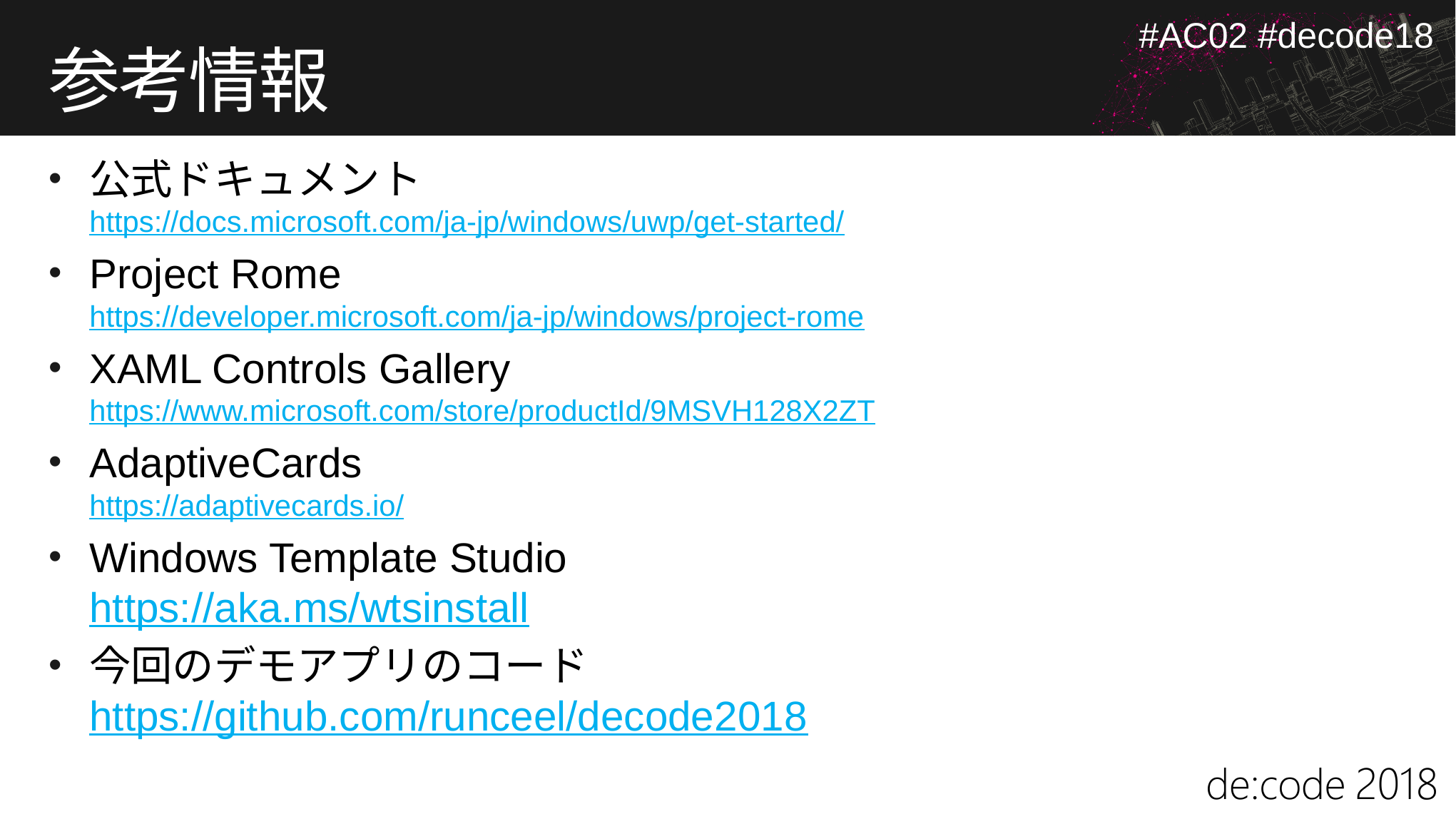

# 参考情報
公式ドキュメント
https://docs.microsoft.com/ja-jp/windows/uwp/get-started/
Project Rome
https://developer.microsoft.com/ja-jp/windows/project-rome
XAML Controls Gallery
https://www.microsoft.com/store/productId/9MSVH128X2ZT
AdaptiveCards
https://adaptivecards.io/
Windows Template Studio
https://aka.ms/wtsinstall
今回のデモアプリのコード
https://github.com/runceel/decode2018